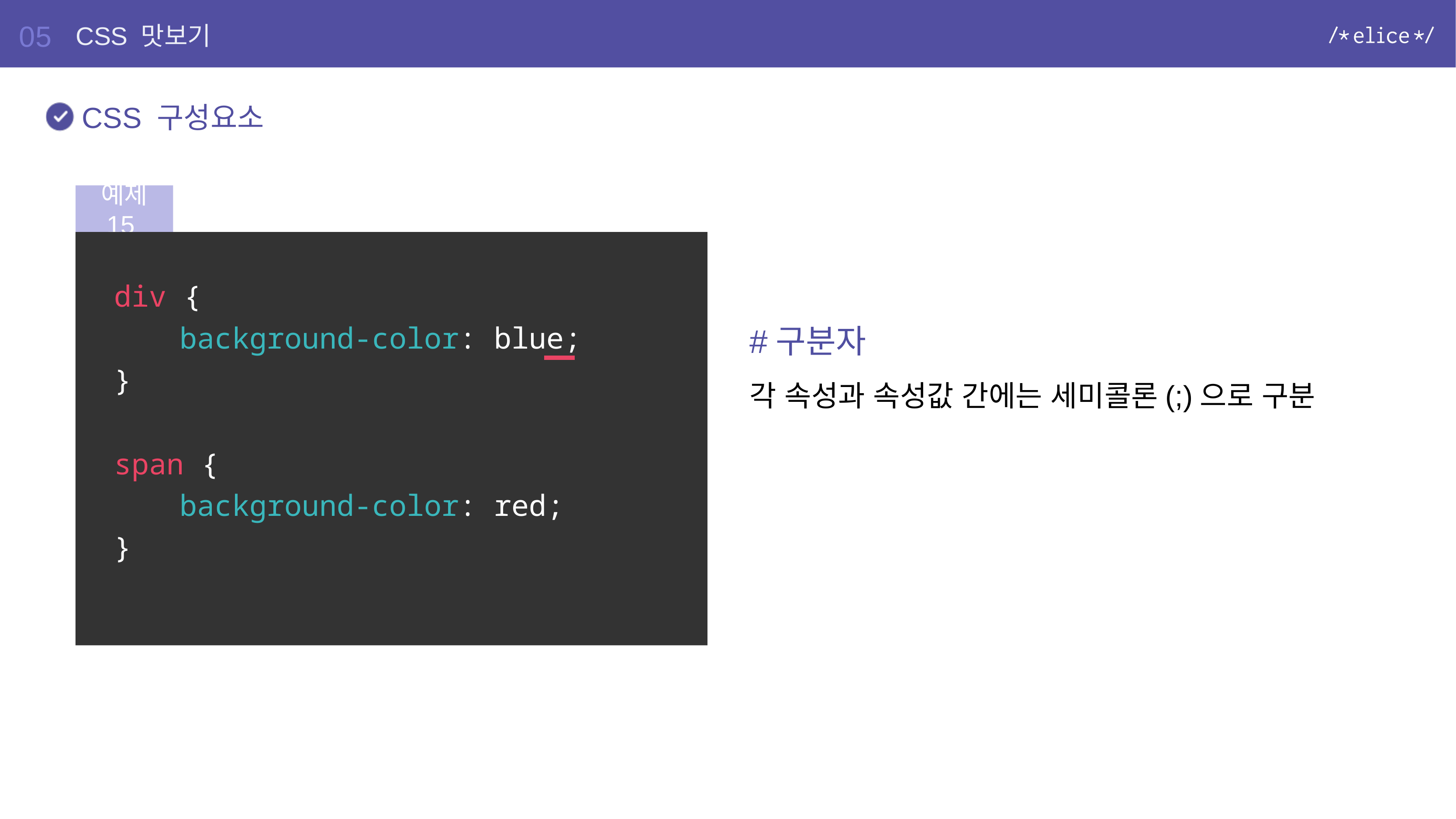

05
CSS 맛보기
CSS 구성요소
예제 15
div {
	background-color: blue;
}

span {
	background-color: red;
}
#구분자
각 속성과 속성값 간에는 세미콜론(;)으로 구분